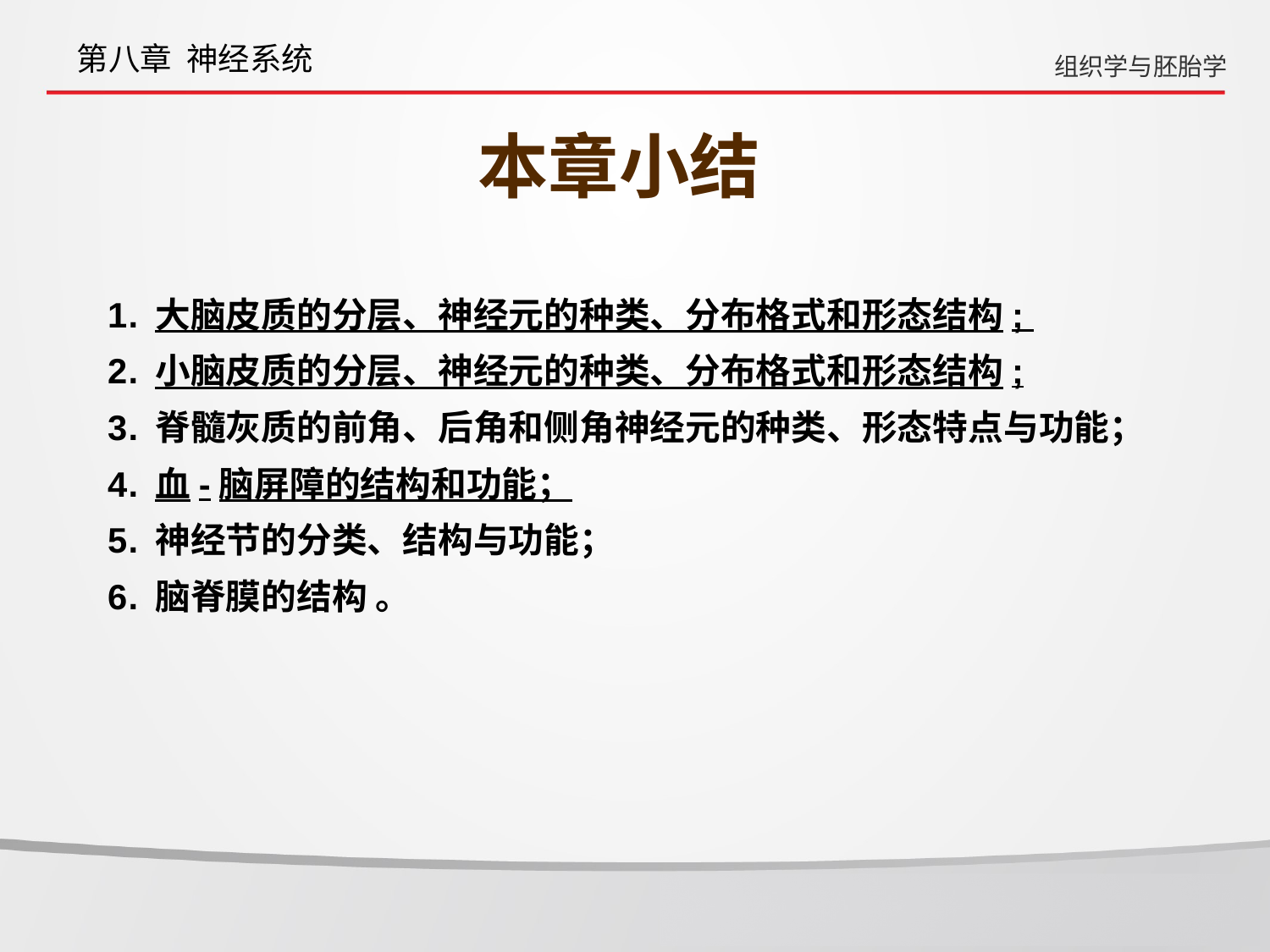

第八章  神经系统
组织学与胚胎学
本章小结
大脑皮质的分层、神经元的种类、分布格式和形态结构;
小脑皮质的分层、神经元的种类、分布格式和形态结构;
脊髓灰质的前角、后角和侧角神经元的种类、形态特点与功能；
血-脑屏障的结构和功能；
神经节的分类、结构与功能；
脑脊膜的结构 。